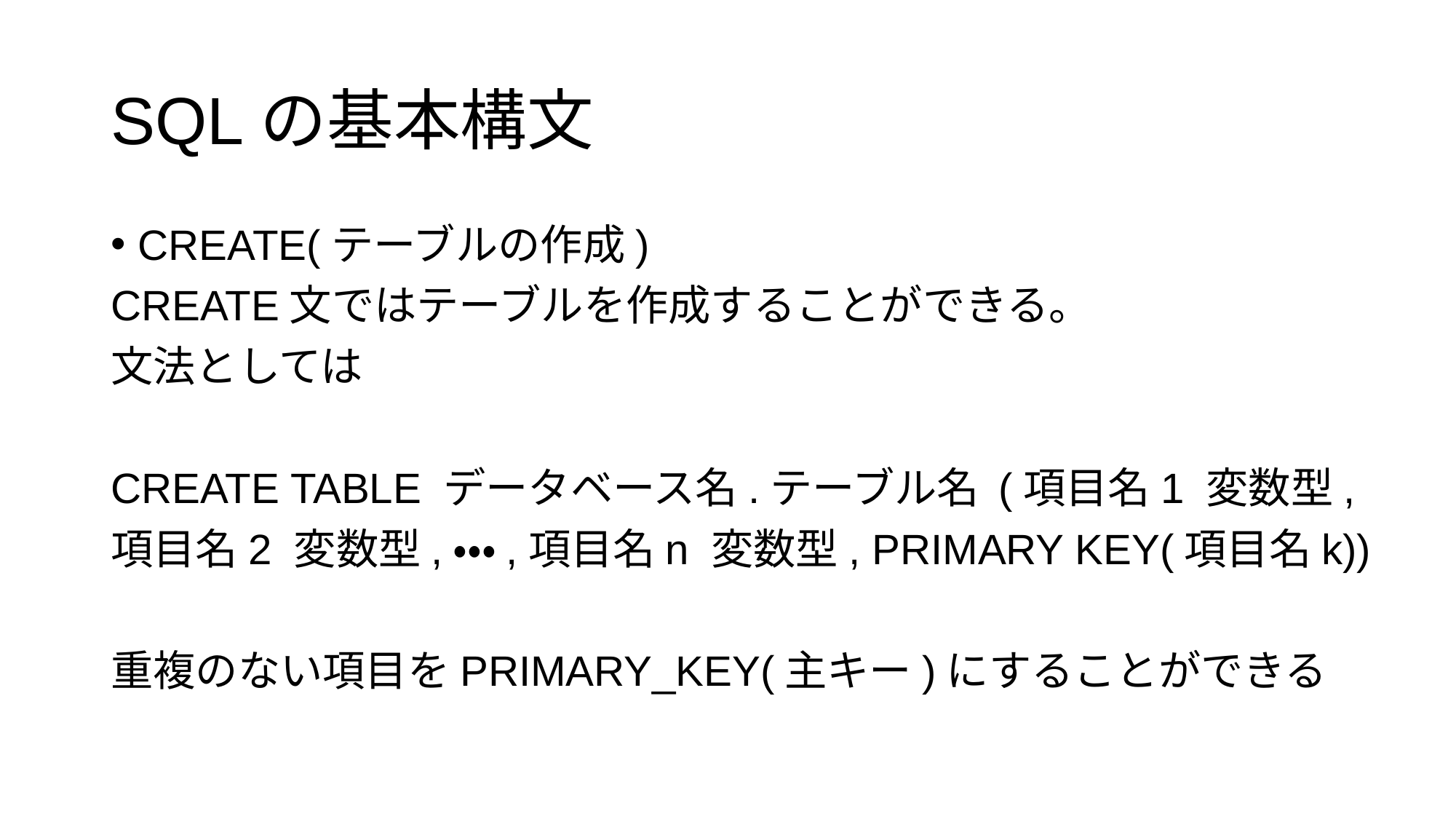

# SQLの基本構文
CREATE(テーブルの作成)
CREATE文ではテーブルを作成することができる。
文法としては

CREATE TABLE データベース名.テーブル名 (項目名1 変数型,
項目名2 変数型,・・・,項目名n 変数型, PRIMARY KEY(項目名k))

重複のない項目をPRIMARY_KEY(主キー)にすることができる